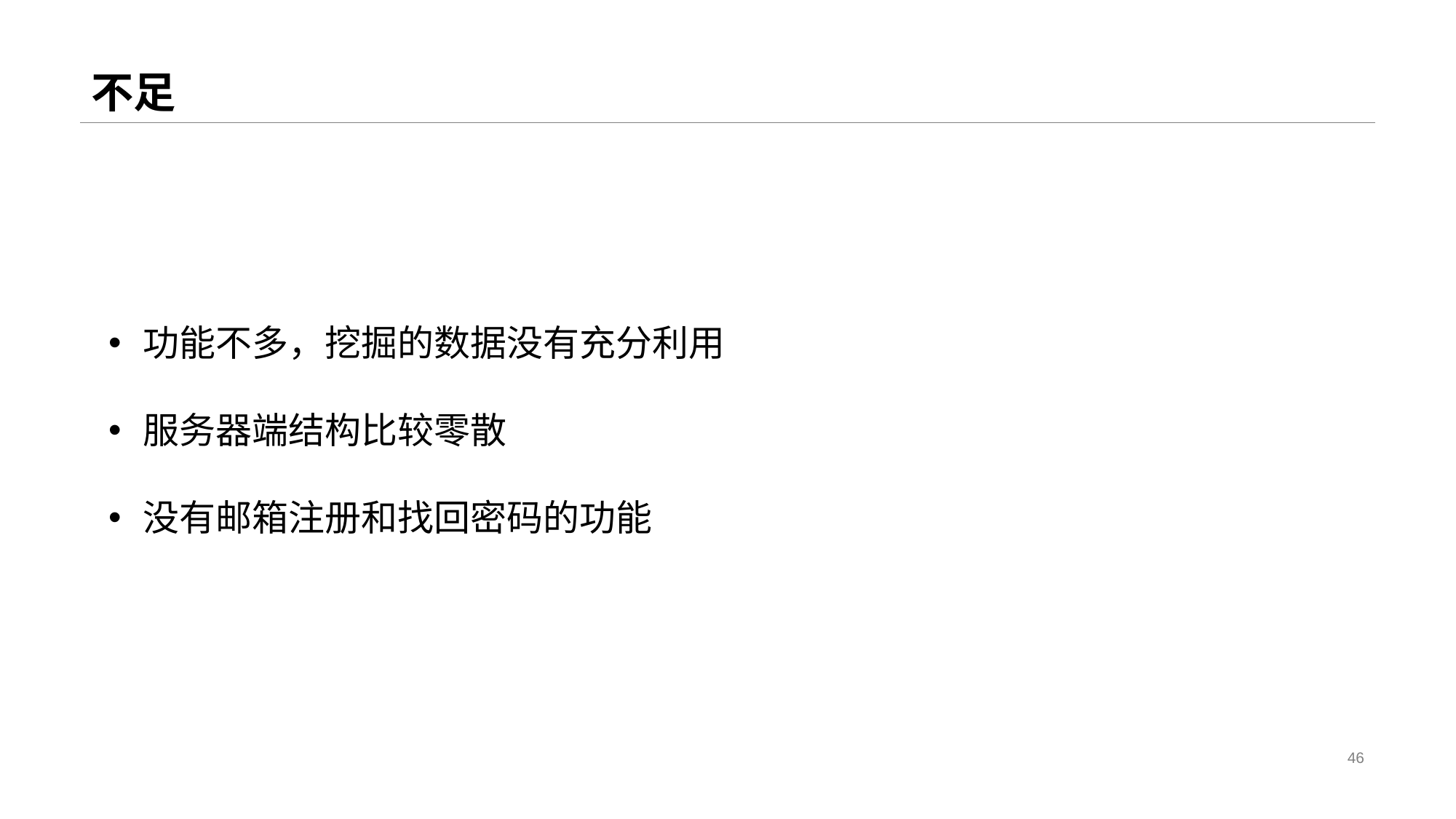

# 不足
功能不多，挖掘的数据没有充分利用

服务器端结构比较零散

没有邮箱注册和找回密码的功能
46